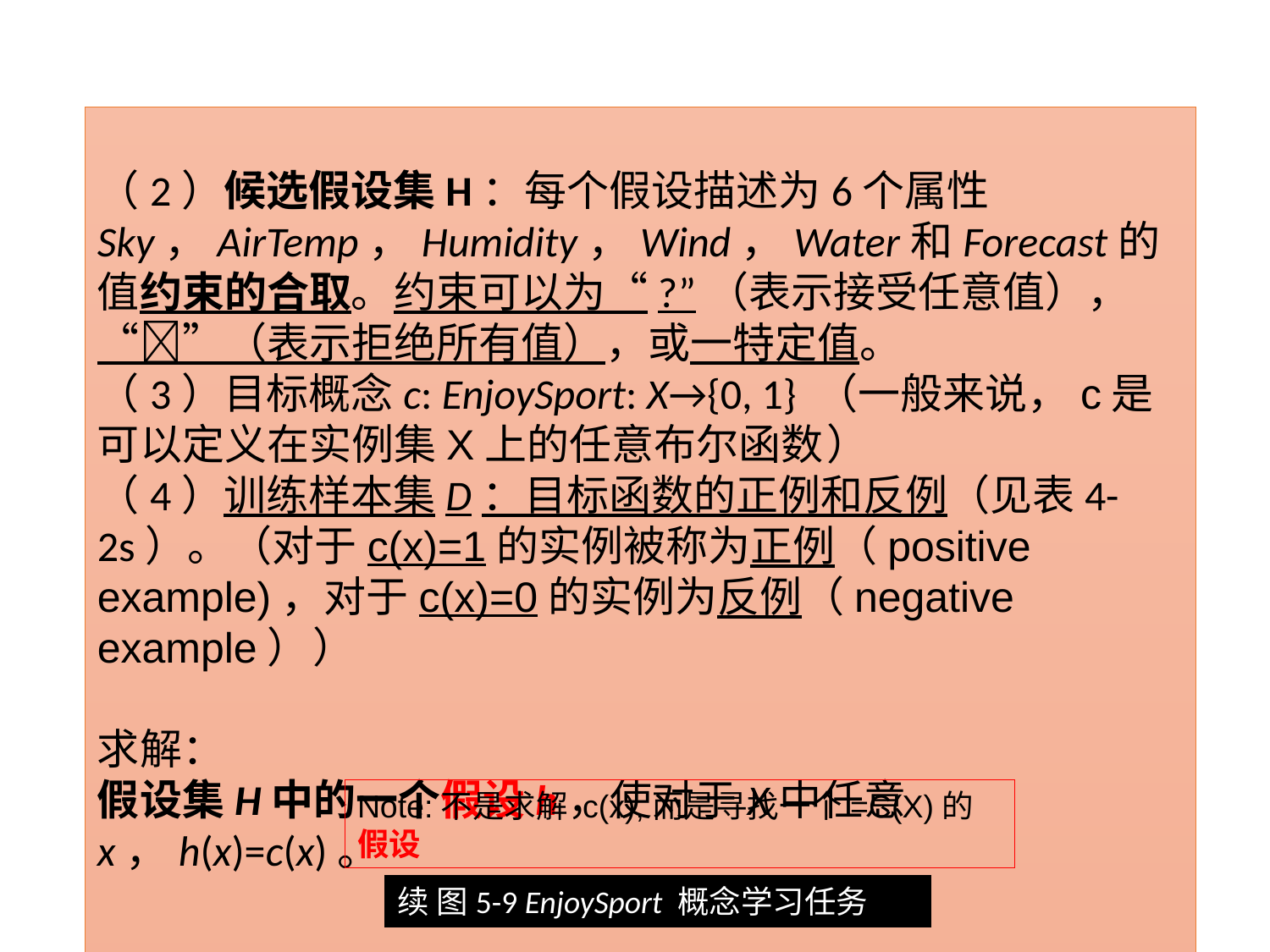

4.4主要类型

（2）候选假设集H：每个假设描述为6个属性Sky，AirTemp，Humidity，Wind，Water和Forecast的值约束的合取。约束可以为“?”（表示接受任意值），“∅”（表示拒绝所有值），或一特定值。
（3）目标概念c: EnjoySport: X→{0, 1} （一般来说，c是可以定义在实例集X上的任意布尔函数 ）
（4）训练样本集D：目标函数的正例和反例（见表4-2s）。（对于c(x)=1的实例被称为正例（positive example)，对于c(x)=0的实例为反例（negative example） ）

求解：
假设集H中的一个假设h，使对于X中任意x，h(x)=c(x)。

Note:不是求解 c(x),而是寻找一个=C(X)的假设
续 图5-9 EnjoySport 概念学习任务